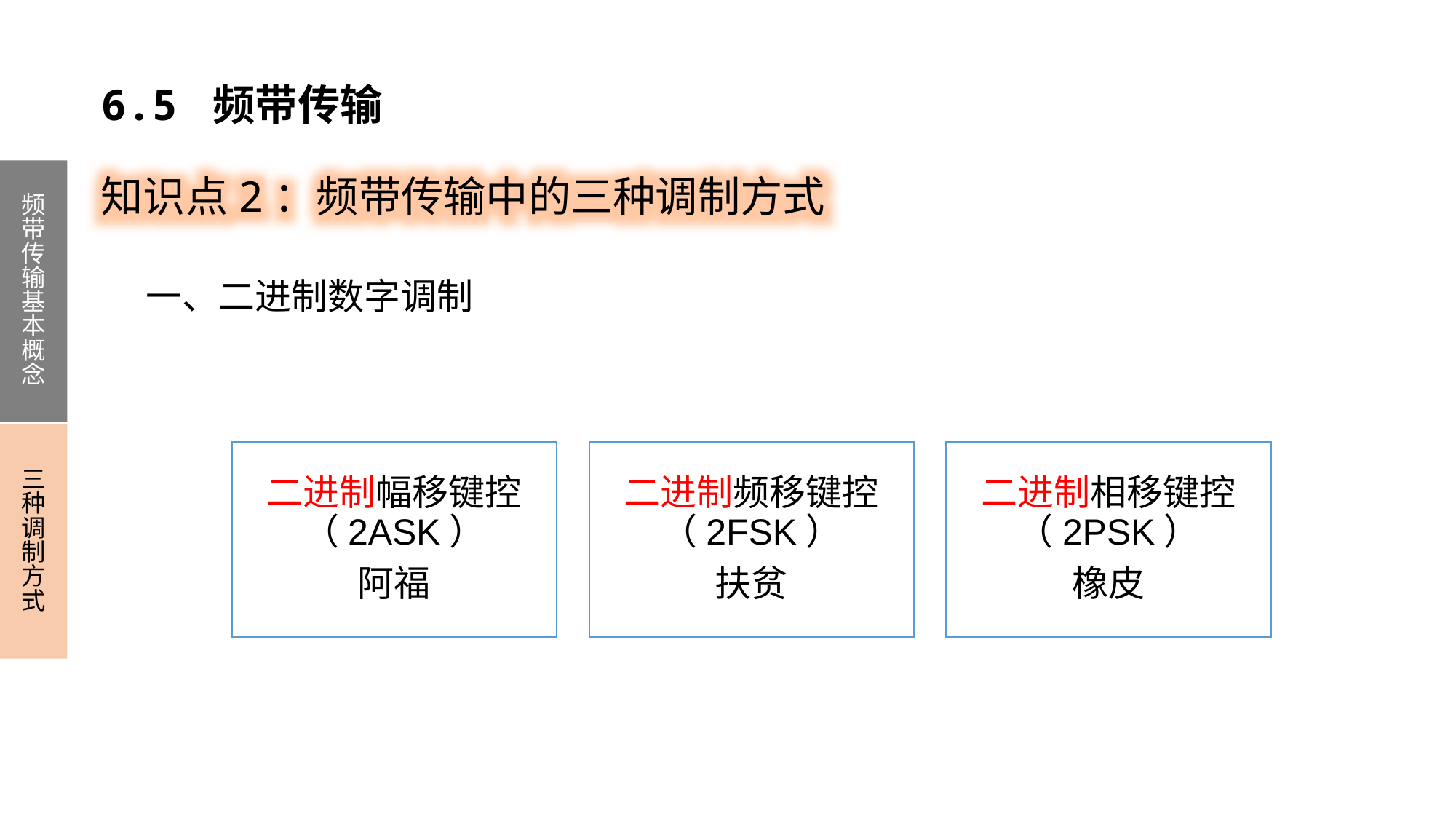

6.5 频带传输
知识点2：频带传输中的三种调制方式
频带传输基本概念
三种调制方式
一、二进制数字调制
二进制幅移键控（2ASK）
阿福
二进制频移键控（2FSK）
扶贫
二进制相移键控（2PSK）
橡皮